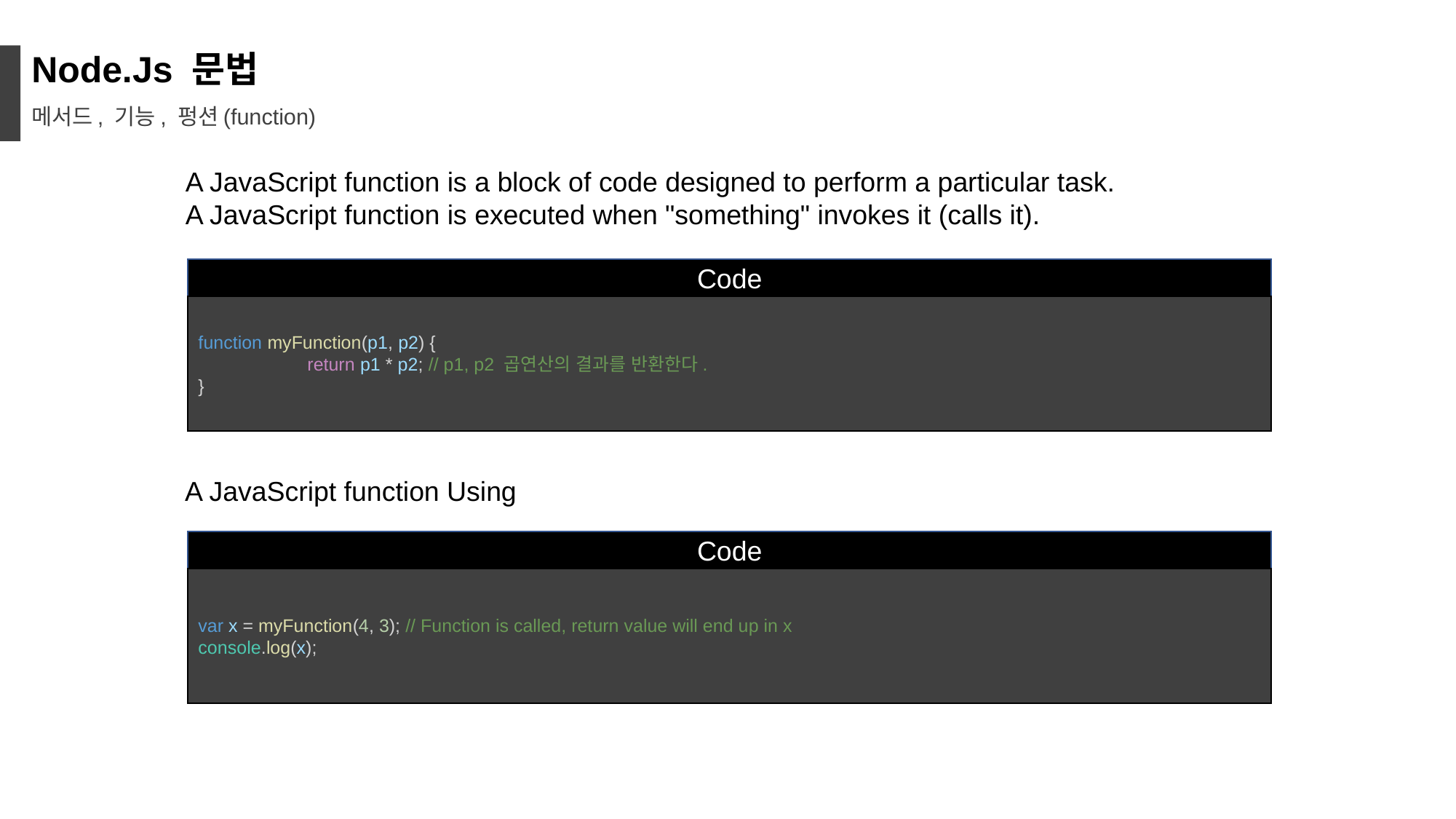

Node.Js 문법
메서드, 기능, 펑션(function)
A JavaScript function is a block of code designed to perform a particular task.
A JavaScript function is executed when "something" invokes it (calls it).
Code
function myFunction(p1, p2) {
	return p1 * p2; // p1, p2 곱연산의 결과를 반환한다.
}
A JavaScript function Using
Code
var x = myFunction(4, 3); // Function is called, return value will end up in x
console.log(x);